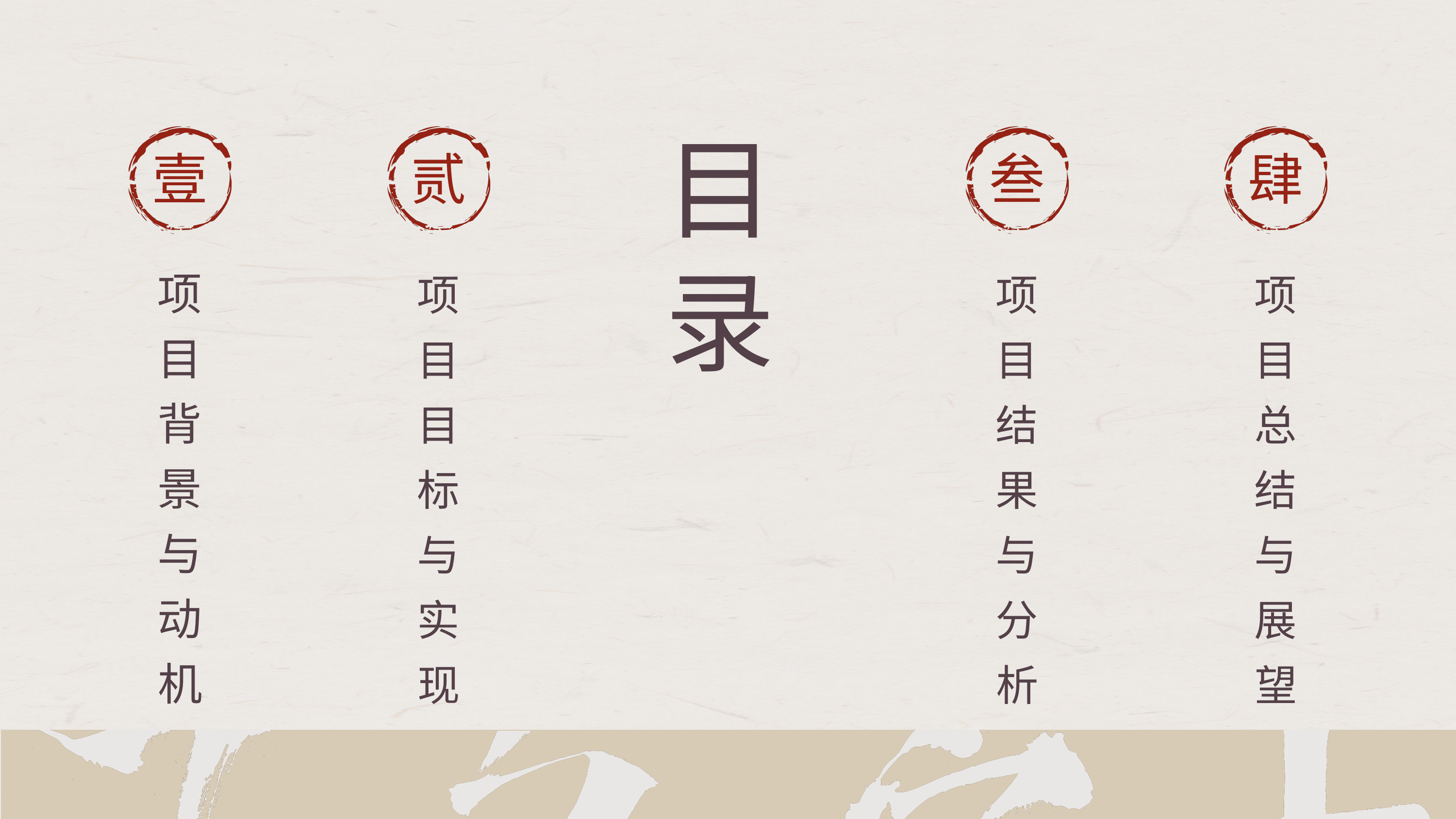

目录

壹

贰

叁

肆
项目背景与动机
项目目标与实现
项目结果与分析
项目总结与展望